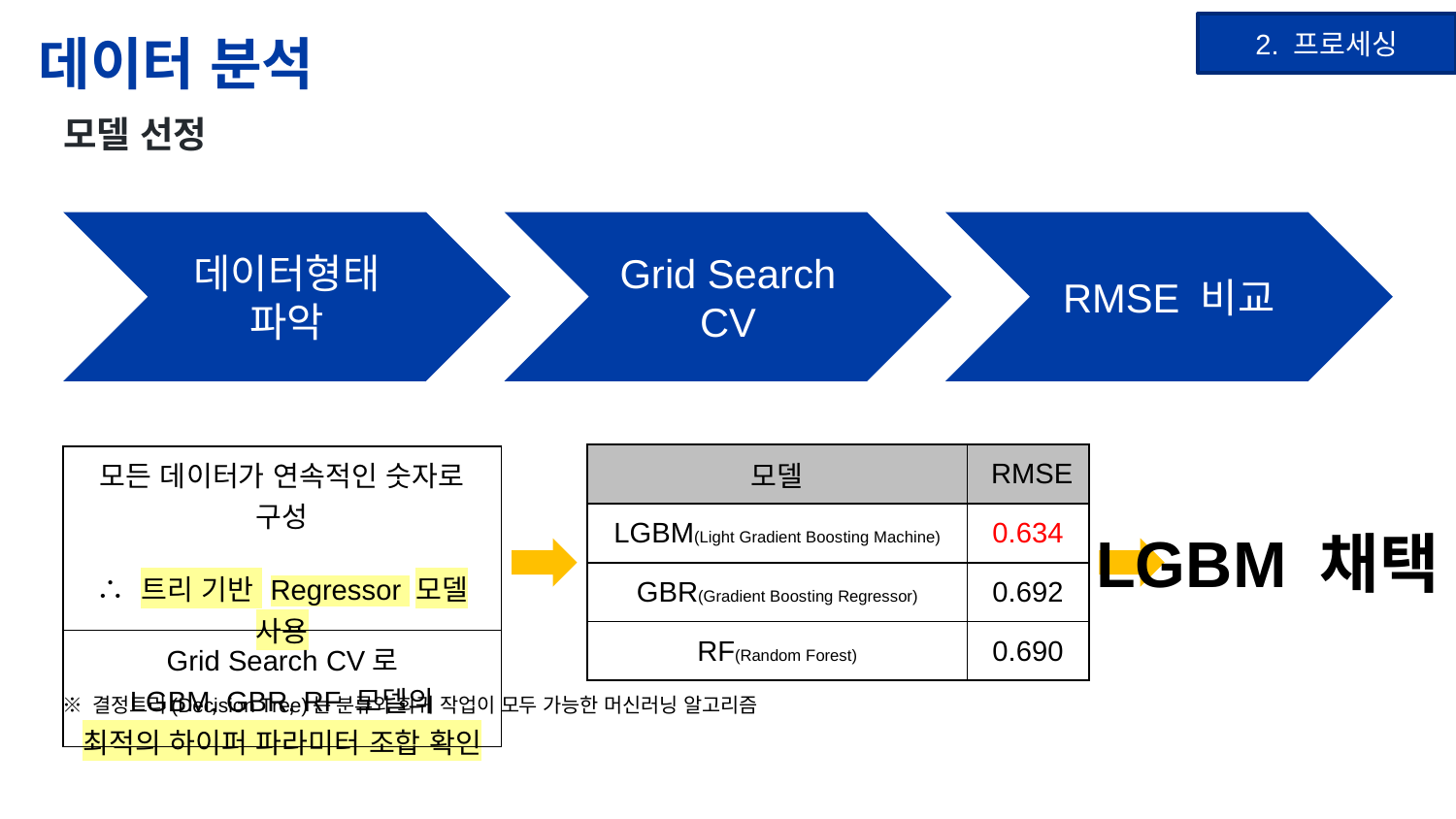

# 데이터 분석
2. 프로세싱
모델 선정
데이터형태 파악
Grid Search CV
RMSE 비교
| 모델 | RMSE |
| --- | --- |
| LGBM(Light Gradient Boosting Machine) | 0.634 |
| GBR(Gradient Boosting Regressor) | 0.692 |
| RF(Random Forest) | 0.690 |
| 모든 데이터가 연속적인 숫자로 구성 ∴ 트리 기반 Regressor 모델 사용 |
| --- |
| Grid Search CV로 LGBM, GBR, RF 모델의 최적의 하이퍼 파라미터 조합 확인 |
LGBM 채택!

※ 결정트리(Decision Tree)는 분류와 회귀 작업이 모두 가능한 머신러닝 알고리즘